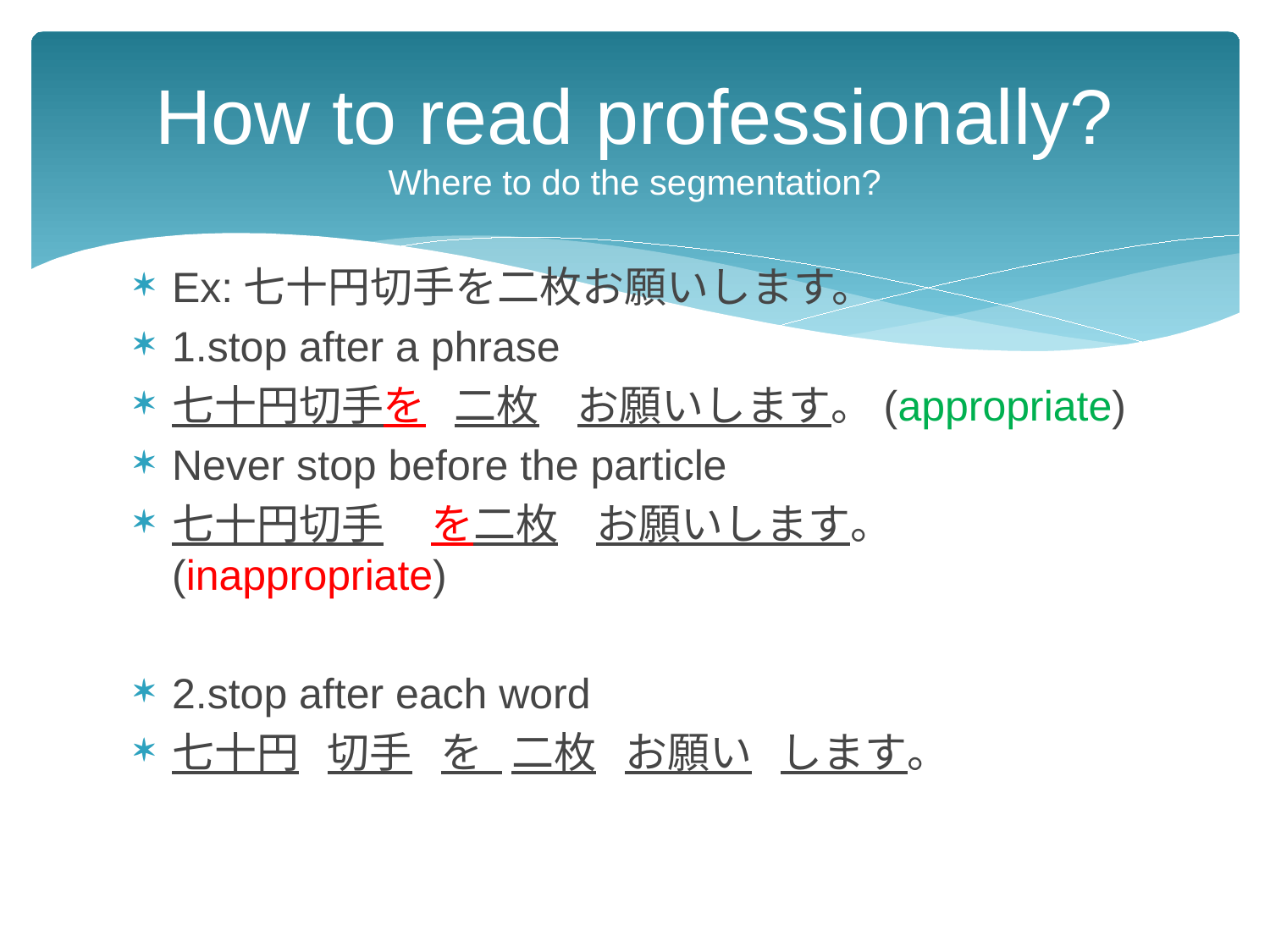

# How to read professionally? Where to do the segmentation?
Ex:七十円切手を二枚お願いします。
1.stop after a phrase
七十円切手を   二枚    お願いします。(appropriate)
Never stop before the particle
七十円切手     を二枚    お願いします。(inappropriate)

2.stop after each word
七十円   切手   を   二枚   お願い   します。